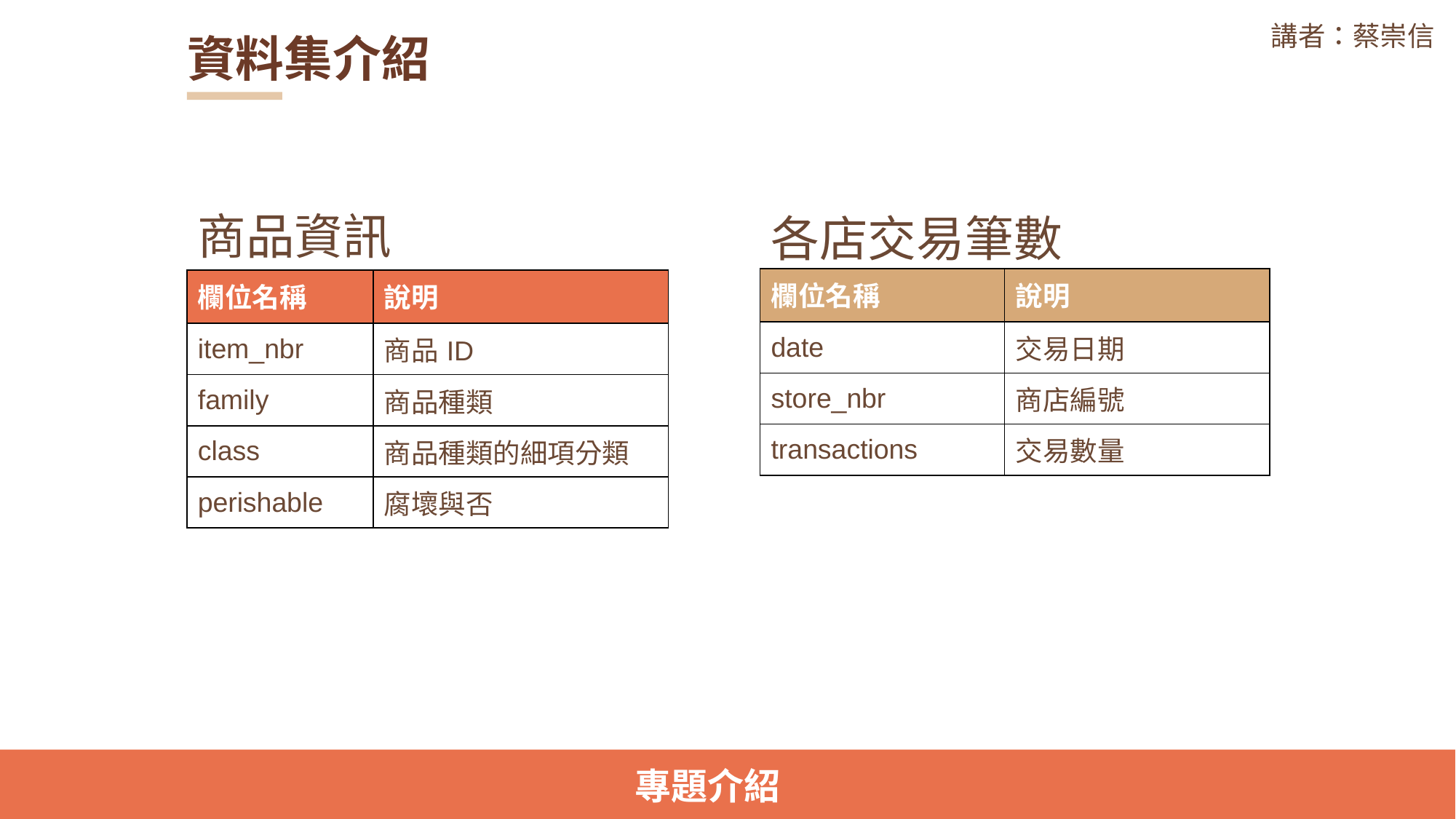

講者：蔡崇信
資料集介紹

商品資訊
各店交易筆數
| 欄位名稱 | 說明 |
| --- | --- |
| date | 交易日期 |
| store\_nbr | 商店編號 |
| transactions | 交易數量 |
| 欄位名稱 | 說明 |
| --- | --- |
| item\_nbr | 商品ID |
| family | 商品種類 |
| class | 商品種類的細項分類 |
| perishable | 腐壞與否 |

專題介紹